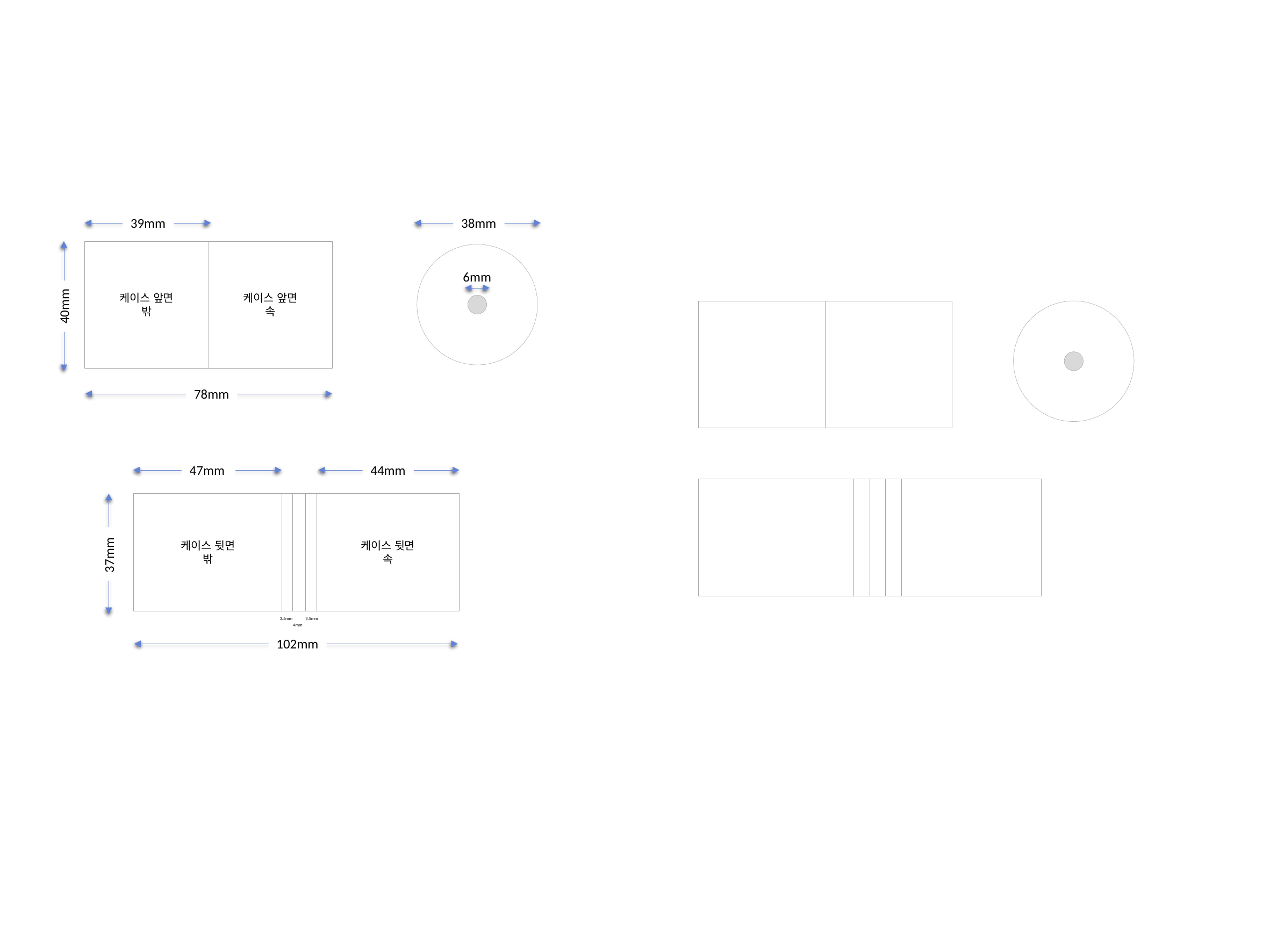

39mm
38mm
케이스 앞면
밖
케이스 앞면
속

6mm
40mm

78mm
44mm
47mm

케이스 뒷면
밖

케이스 뒷면
속
37mm
3.5mm
3.5mm
4mm
102mm